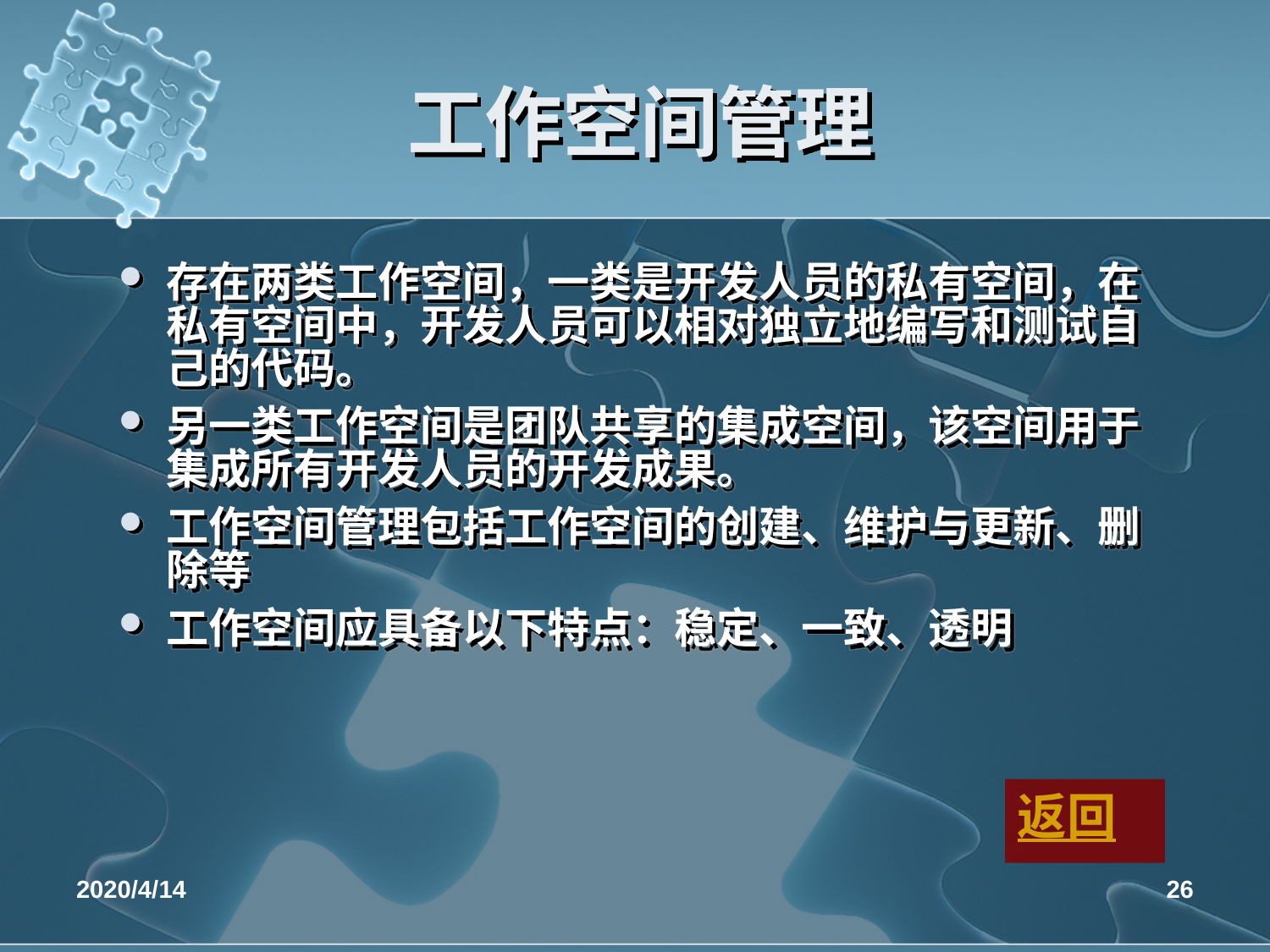

# 工作空间管理
存在两类工作空间，一类是开发人员的私有空间，在私有空间中，开发人员可以相对独立地编写和测试自己的代码。
另一类工作空间是团队共享的集成空间，该空间用于集成所有开发人员的开发成果。
工作空间管理包括工作空间的创建、维护与更新、删除等
工作空间应具备以下特点：稳定、一致、透明

返回
2020/4/14
26